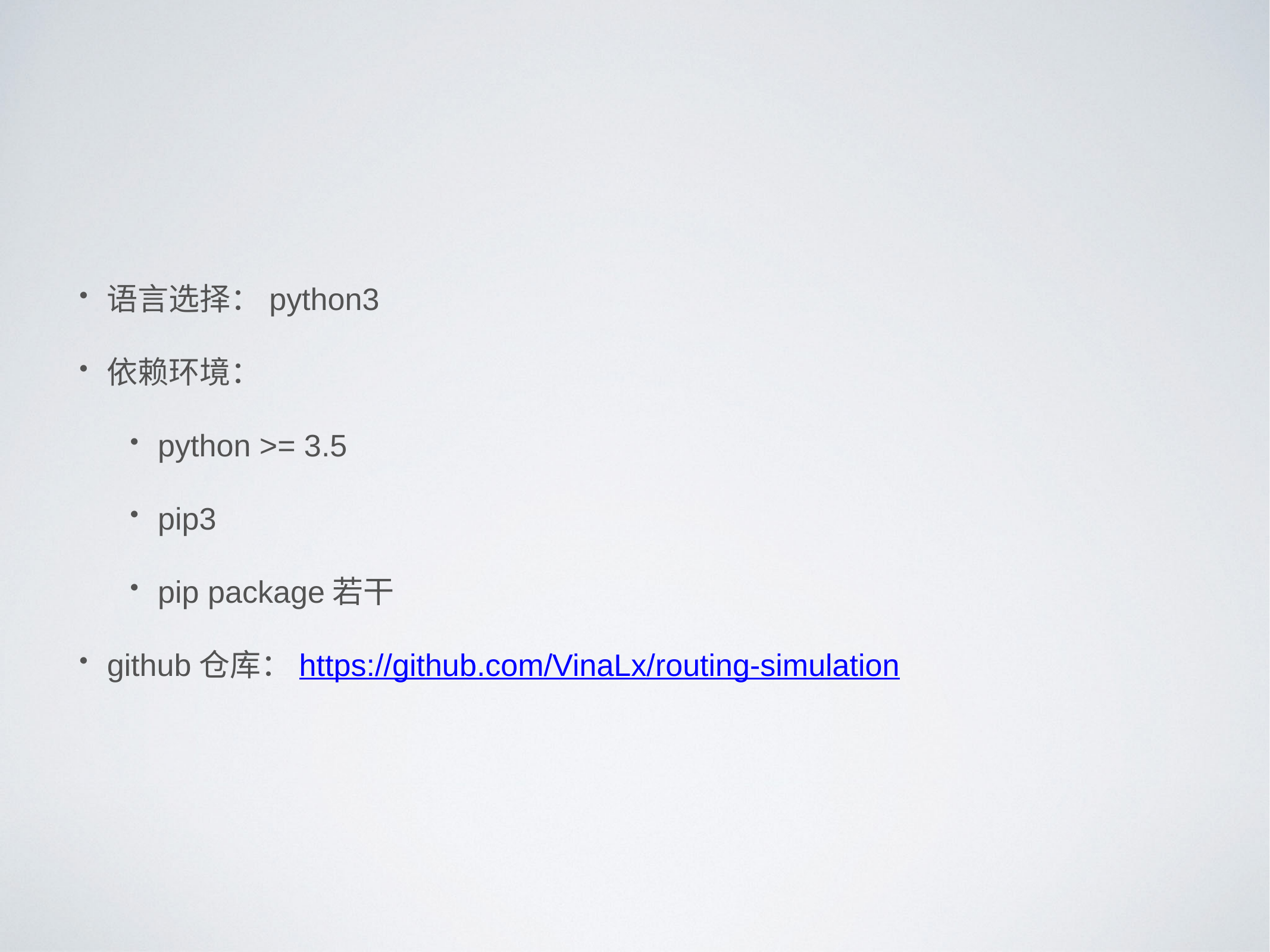

语言选择：python3
依赖环境：
python >= 3.5
pip3
pip package若干
github仓库：https://github.com/VinaLx/routing-simulation